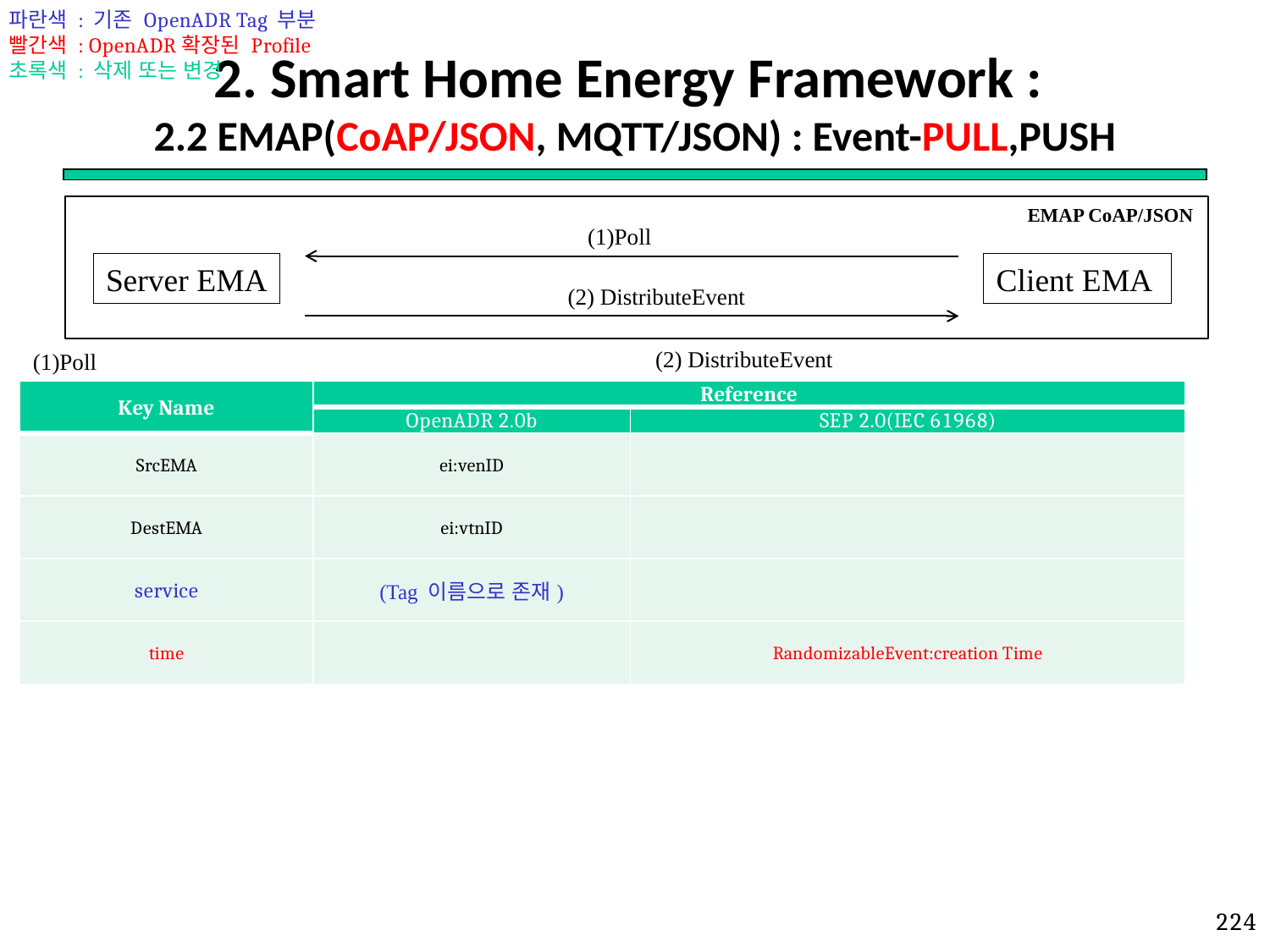

파란색 : 기존 OpenADR Tag 부분
빨간색 : OpenADR확장된 Profile
초록색 : 삭제 또는 변경
# 2. Smart Home Energy Framework : 2.2 EMAP(CoAP/JSON, MQTT/JSON) : Event-PULL,PUSH

EMAP CoAP/JSON
(1)Poll
Server EMA
Client EMA
(2) DistributeEvent
(2) DistributeEvent
(1)Poll
| Key Name | Reference |  |
| --- | --- | --- |
|  | OpenADR 2.0b | SEP 2.0(IEC 61968) |
| SrcEMA | ei:venID |  |
| DestEMA | ei:vtnID |  |
| service | (Tag 이름으로 존재) |  |
| time |  | RandomizableEvent:creation Time |
224